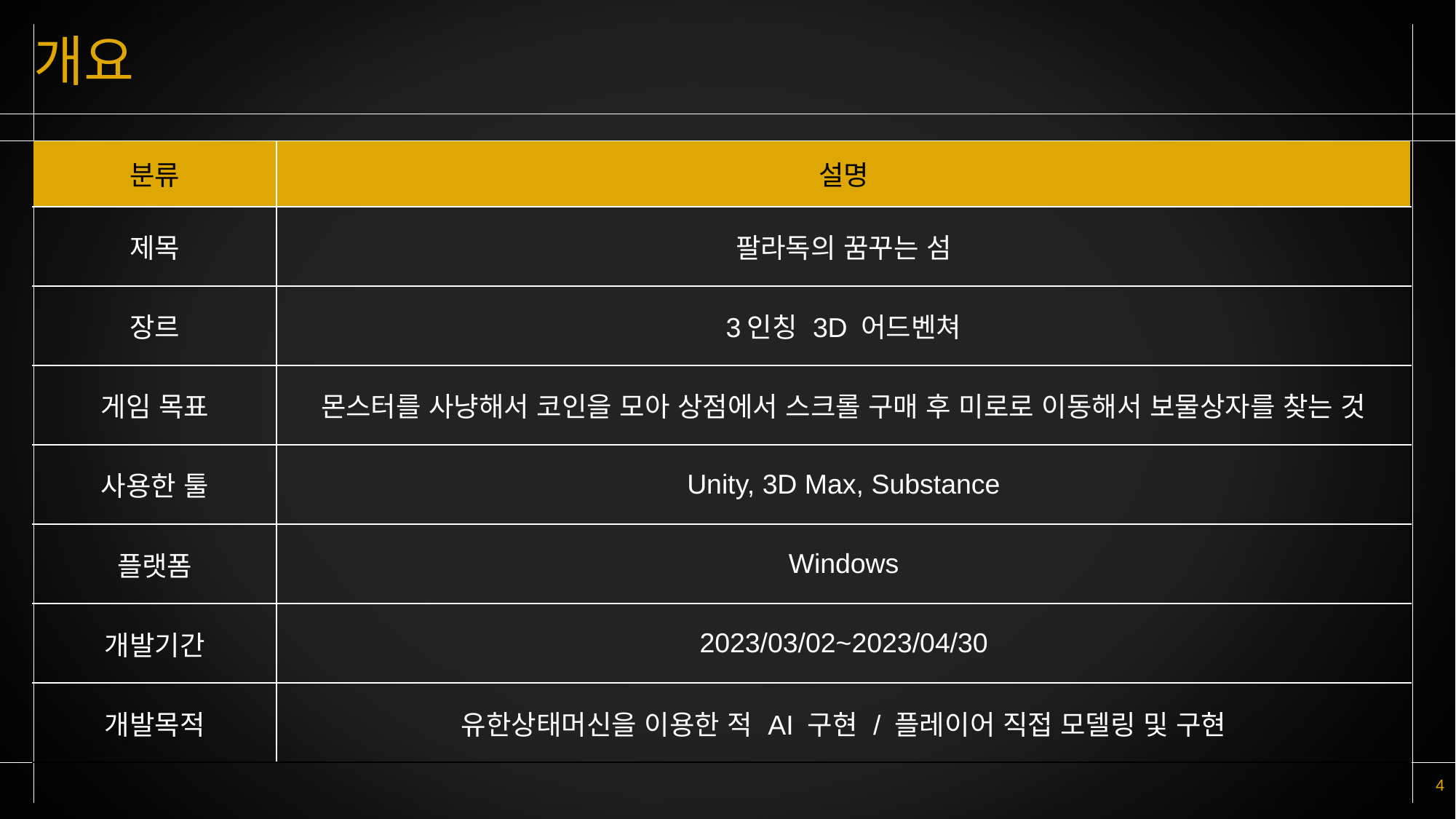

# 개요
| 분류 | 설명 |
| --- | --- |
| 제목 | 팔라독의 꿈꾸는 섬 |
| 장르 | 3인칭 3D 어드벤쳐 |
| 게임 목표 | 몬스터를 사냥해서 코인을 모아 상점에서 스크롤 구매 후 미로로 이동해서 보물상자를 찾는 것 |
| 사용한 툴 | Unity, 3D Max, Substance |
| 플랫폼 | Windows |
| 개발기간 | 2023/03/02~2023/04/30 |
| 개발목적 | 유한상태머신을 이용한 적 AI 구현 / 플레이어 직접 모델링 및 구현 |
4